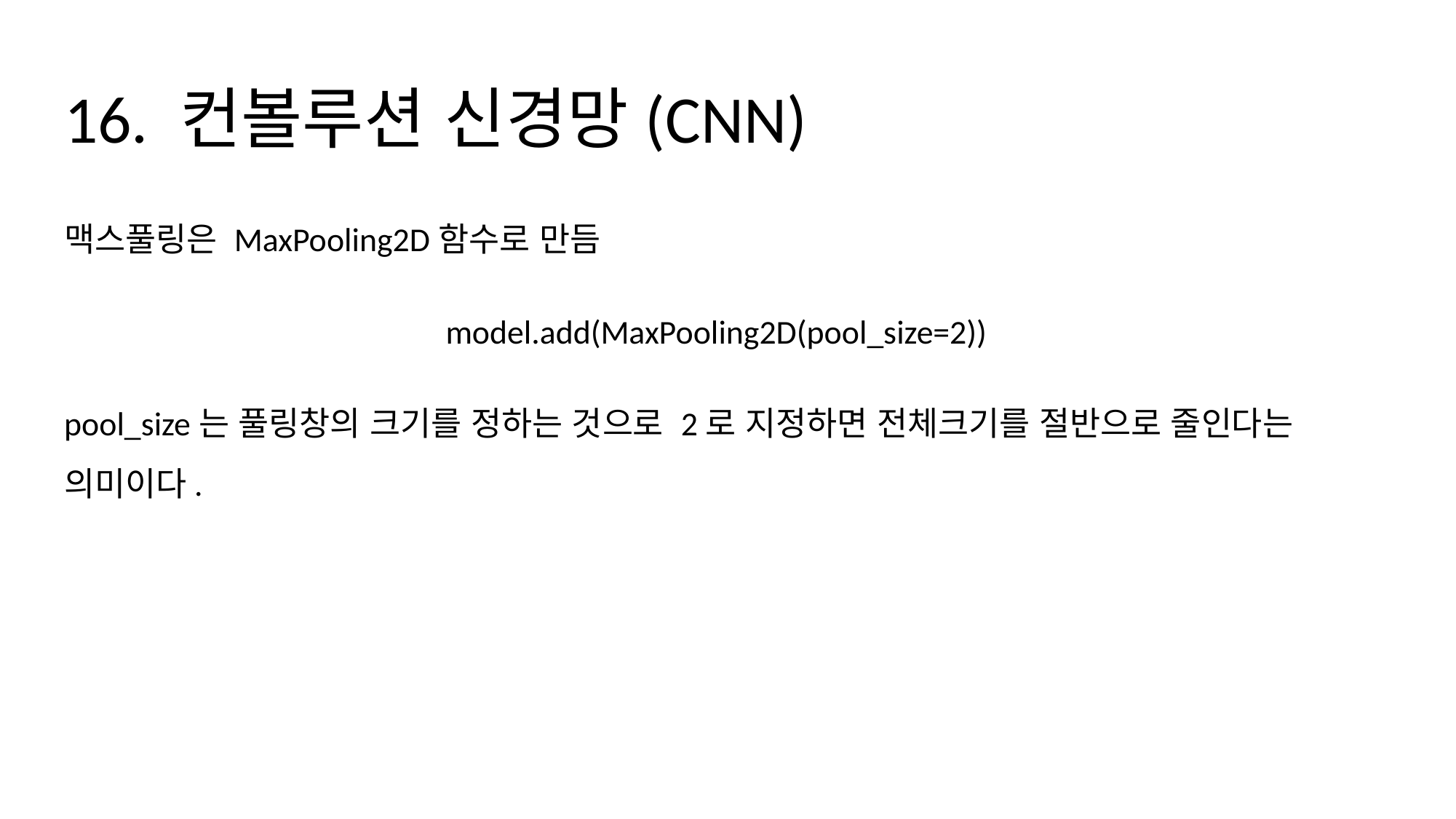

# 16. 컨볼루션 신경망(CNN)
맥스풀링은 MaxPooling2D함수로 만듬
model.add(MaxPooling2D(pool_size=2))
pool_size는 풀링창의 크기를 정하는 것으로 2로 지정하면 전체크기를 절반으로 줄인다는 의미이다.